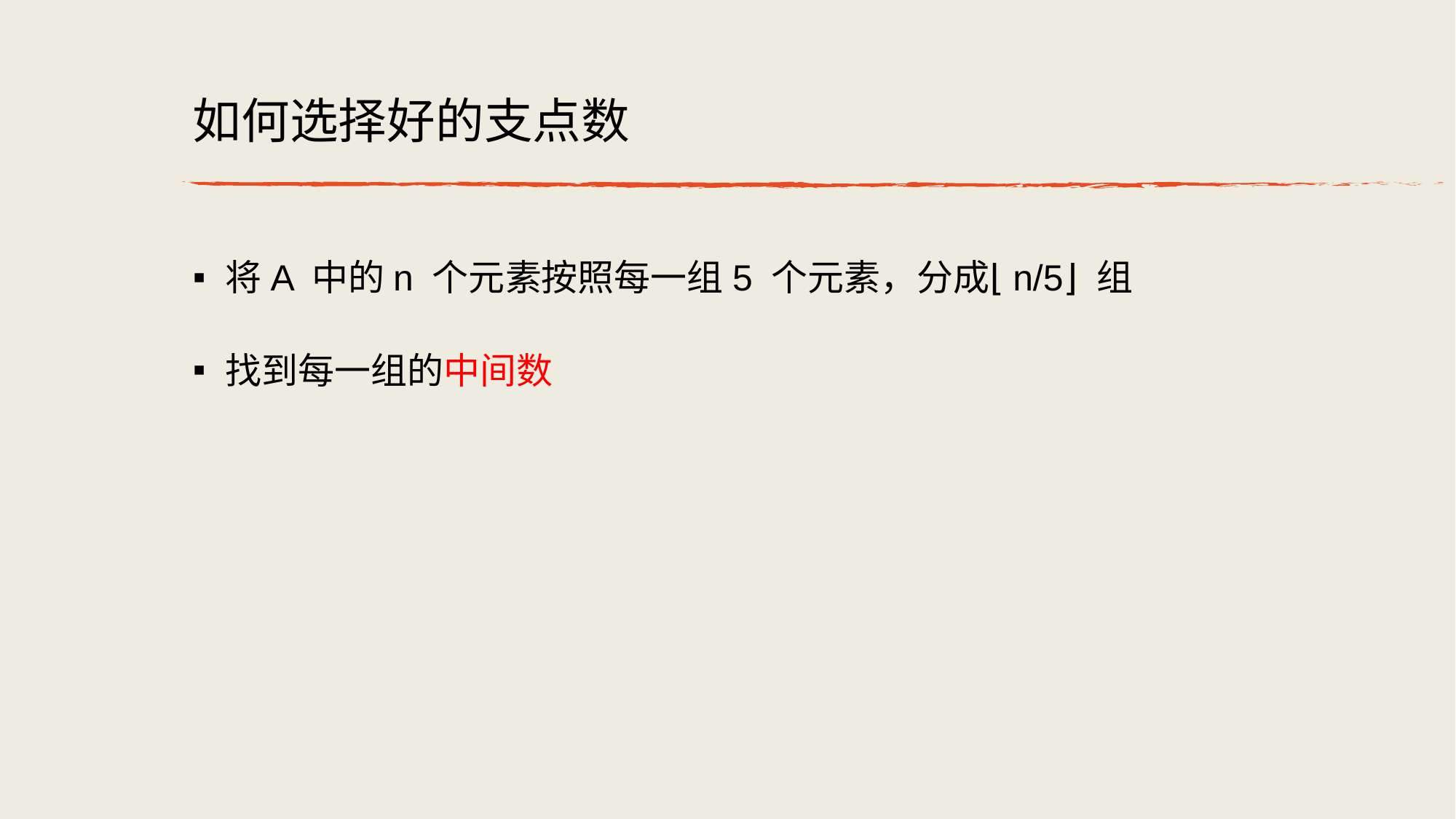

# 如何选择好的支点数
将A 中的n 个元素按照每⼀组5 个元素，分成⌊n/5⌋ 组
找到每⼀组的中间数